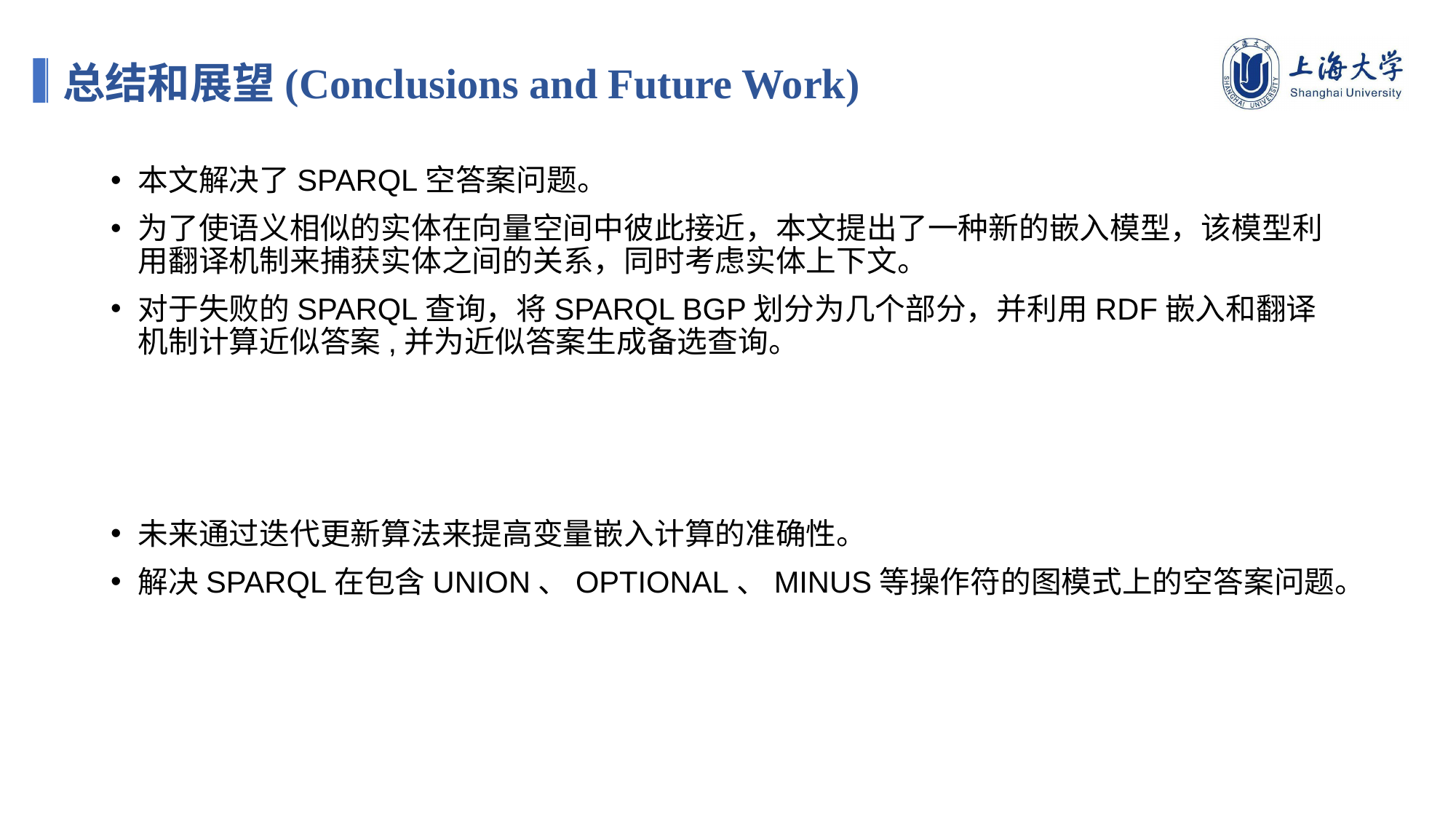

总结和展望(Conclusions and Future Work)
本文解决了SPARQL空答案问题。
为了使语义相似的实体在向量空间中彼此接近，本文提出了一种新的嵌入模型，该模型利用翻译机制来捕获实体之间的关系，同时考虑实体上下文。
对于失败的SPARQL查询，将SPARQL BGP划分为几个部分，并利用RDF嵌入和翻译机制计算近似答案,并为近似答案生成备选查询。

未来通过迭代更新算法来提高变量嵌入计算的准确性。
解决SPARQL在包含UNION、OPTIONAL、MINUS等操作符的图模式上的空答案问题。